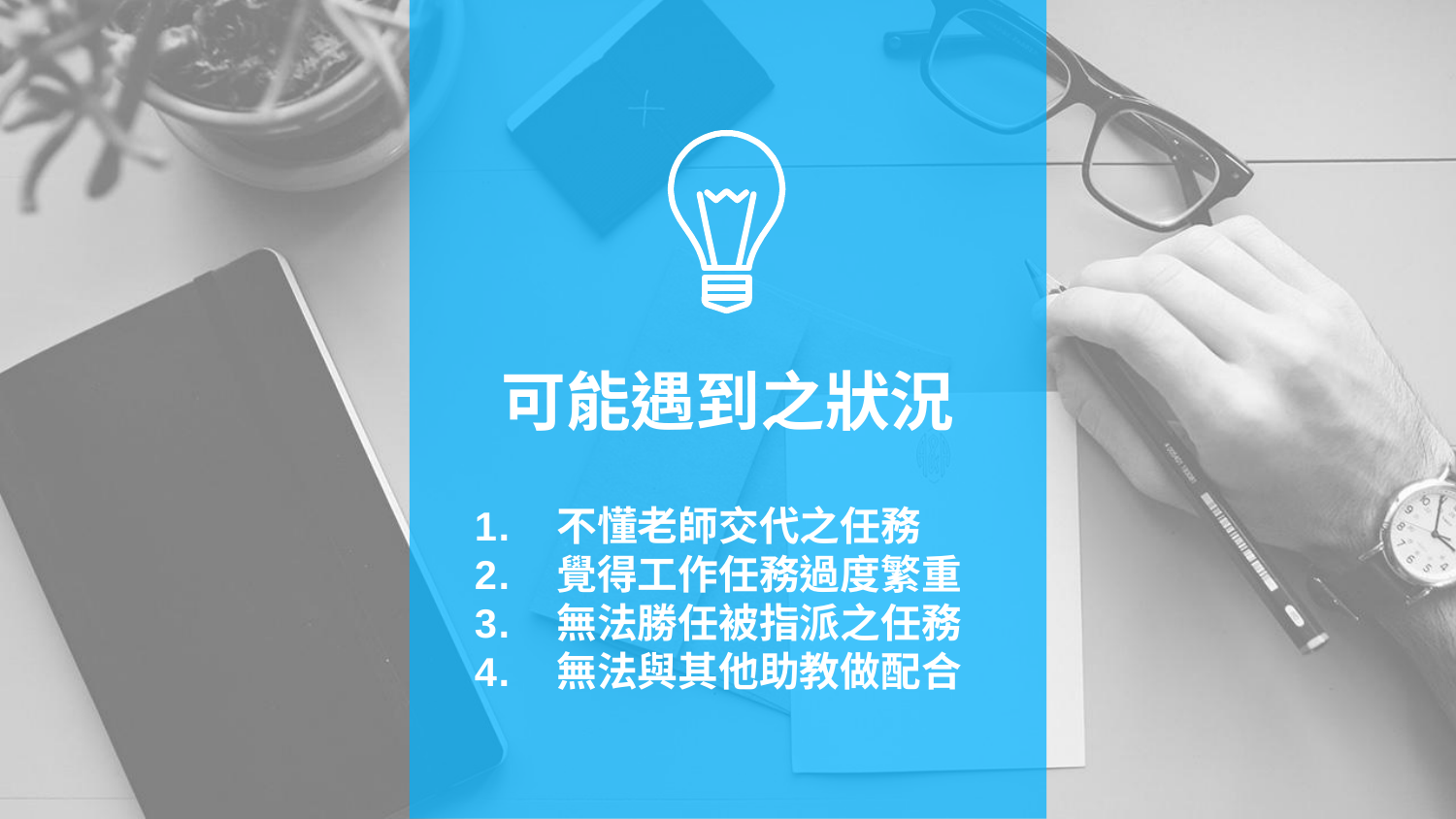

可能遇到之狀況
不懂老師交代之任務
覺得工作任務過度繁重
無法勝任被指派之任務
無法與其他助教做配合